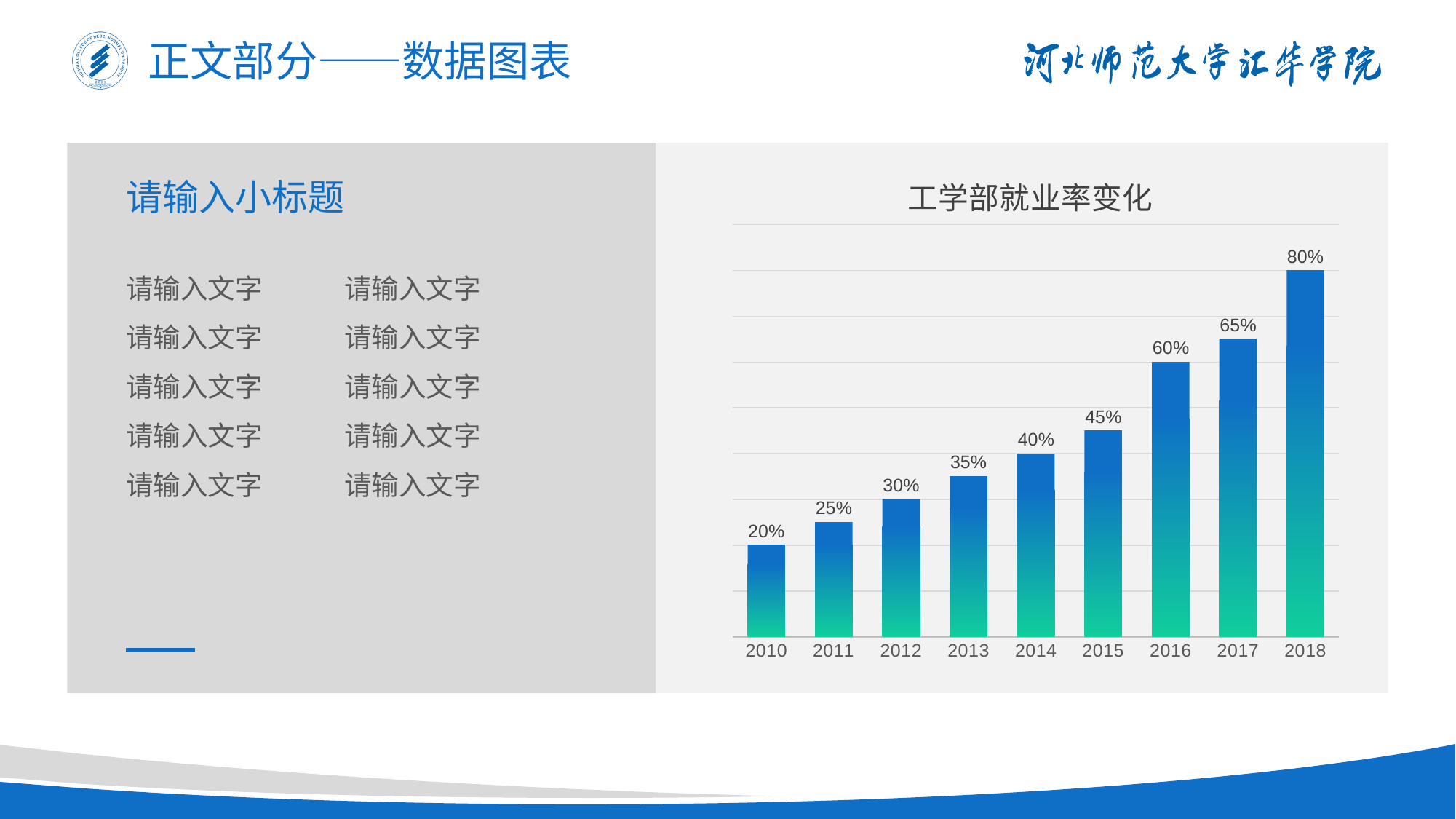

正文部分——数据图表

### Chart

| Category | 系列 1 |
|---|---|
| 2010 | 0.2 |
| 2011 | 0.25 |
| 2012 | 0.3 |
| 2013 | 0.35 |
| 2014 | 0.4 |
| 2015 | 0.45 |
| 2016 | 0.6 |
| 2017 | 0.65 |
| 2018 | 0.8 |
请输入小标题
请输入文字	请输入文字
请输入文字	请输入文字
请输入文字	请输入文字
请输入文字	请输入文字
请输入文字	请输入文字